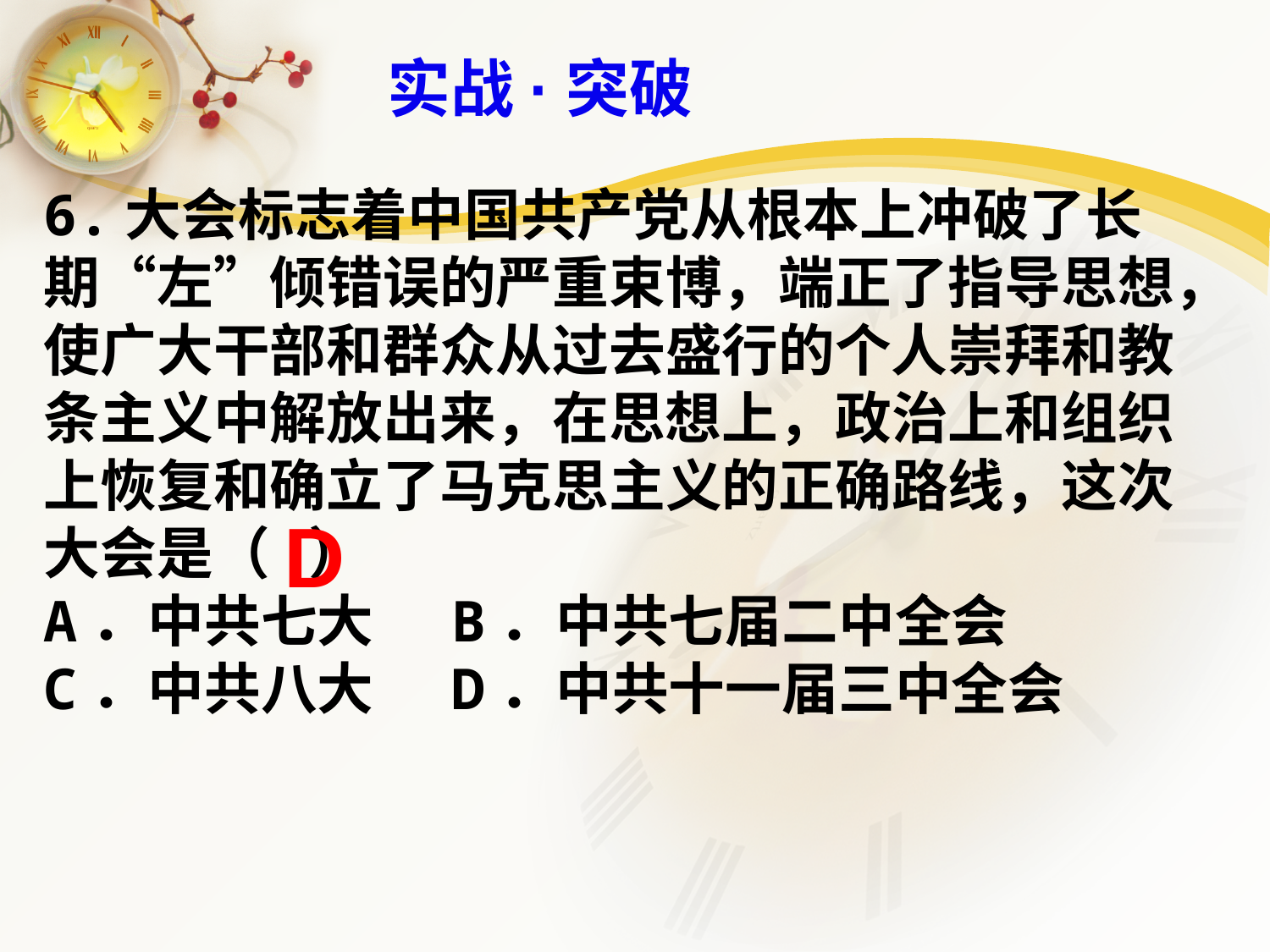

实战·突破
6.大会标志着中国共产党从根本上冲破了长期“左”倾错误的严重束博，端正了指导思想，使广大干部和群众从过去盛行的个人崇拜和教条主义中解放出来，在思想上，政治上和组织上恢复和确立了马克思主义的正确路线，这次大会是（   ）
A．中共七大     B．中共七届二中全会     C．中共八大     D．中共十一届三中全会
D